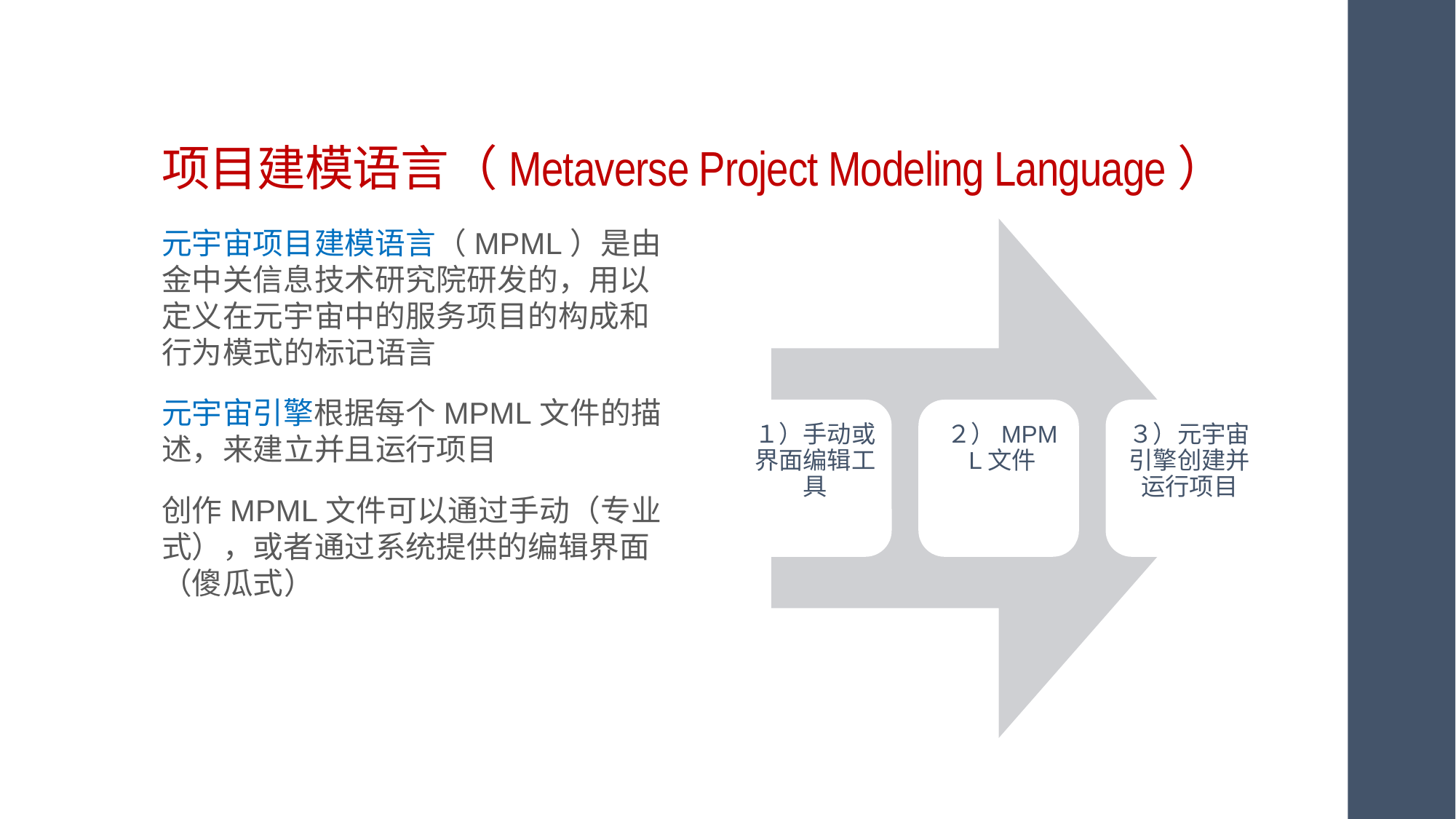

# 项目建模语言（Metaverse Project Modeling Language）
元宇宙项目建模语言（MPML）是由金中关信息技术研究院研发的，用以定义在元宇宙中的服务项目的构成和行为模式的标记语言
元宇宙引擎根据每个MPML文件的描述，来建立并且运行项目
创作MPML文件可以通过手动（专业式），或者通过系统提供的编辑界面（傻瓜式）
１）手动或界面编辑工具
２）MPML文件
３）元宇宙引擎创建并运行项目